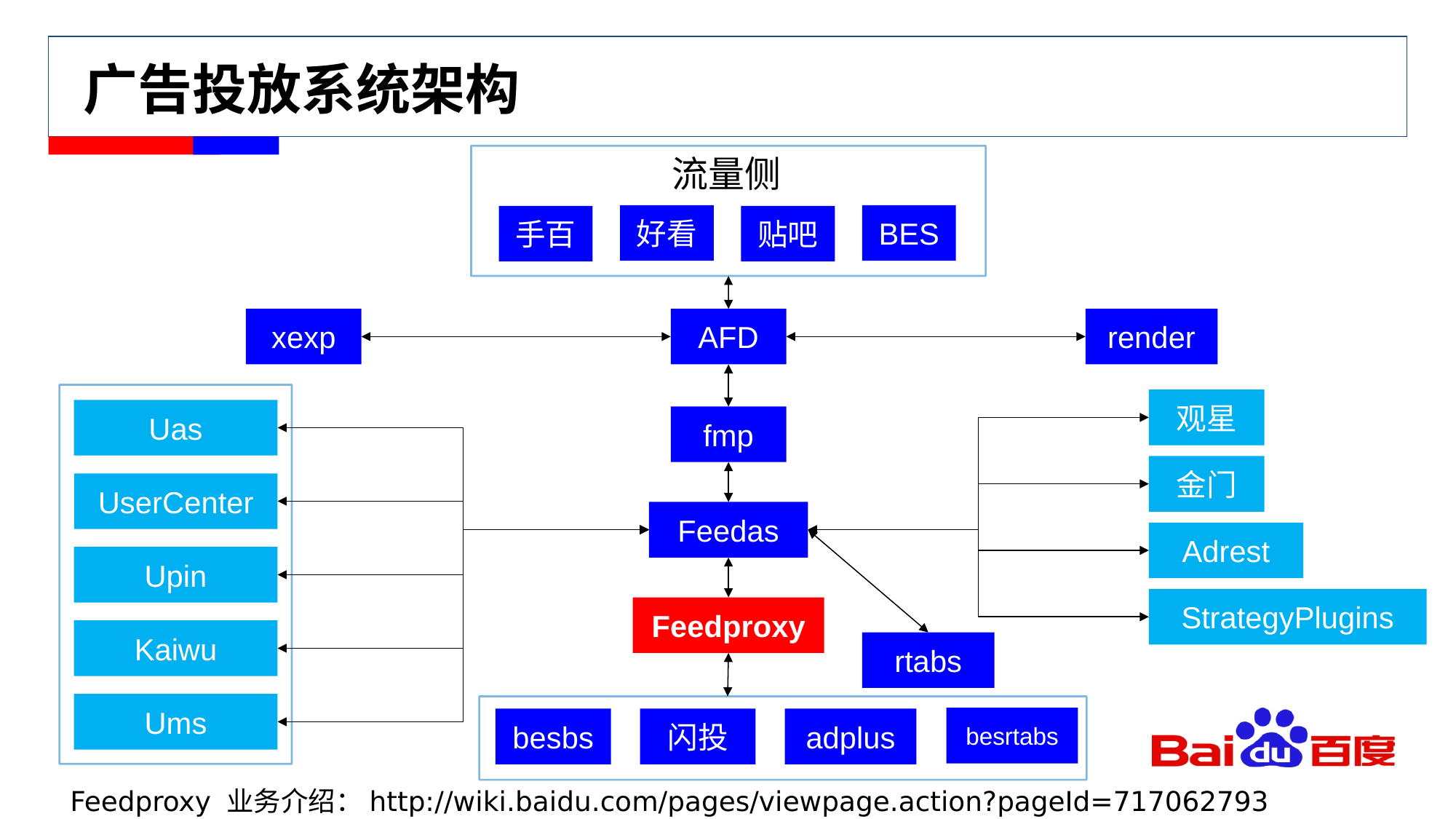

# 广告投放系统架构

流量侧

BES
好看
手百
贴吧
xexp
AFD
render

观星
Uas
fmp
金门
UserCenter
Feedas
Adrest
Upin
StrategyPlugins
Feedproxy
Kaiwu
rtabs
Ums

besrtabs
闪投
adplus
besbs
Feedproxy 业务介绍：http://wiki.baidu.com/pages/viewpage.action?pageId=717062793